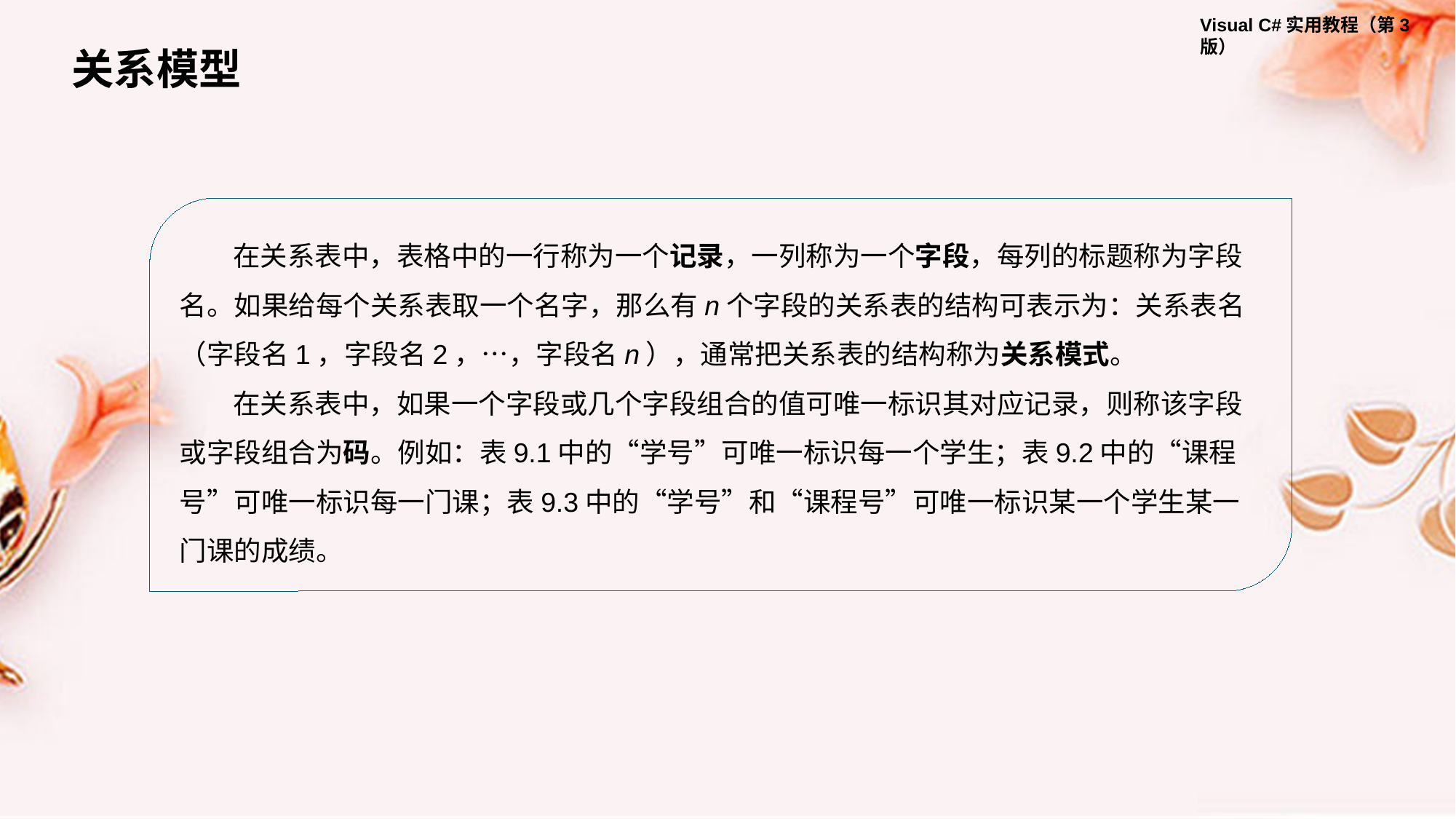

关系模型
在关系表中，表格中的一行称为一个记录，一列称为一个字段，每列的标题称为字段名。如果给每个关系表取一个名字，那么有n个字段的关系表的结构可表示为：关系表名（字段名1，字段名2，…，字段名n），通常把关系表的结构称为关系模式。
在关系表中，如果一个字段或几个字段组合的值可唯一标识其对应记录，则称该字段或字段组合为码。例如：表9.1中的“学号”可唯一标识每一个学生；表9.2中的“课程号”可唯一标识每一门课；表9.3中的“学号”和“课程号”可唯一标识某一个学生某一门课的成绩。